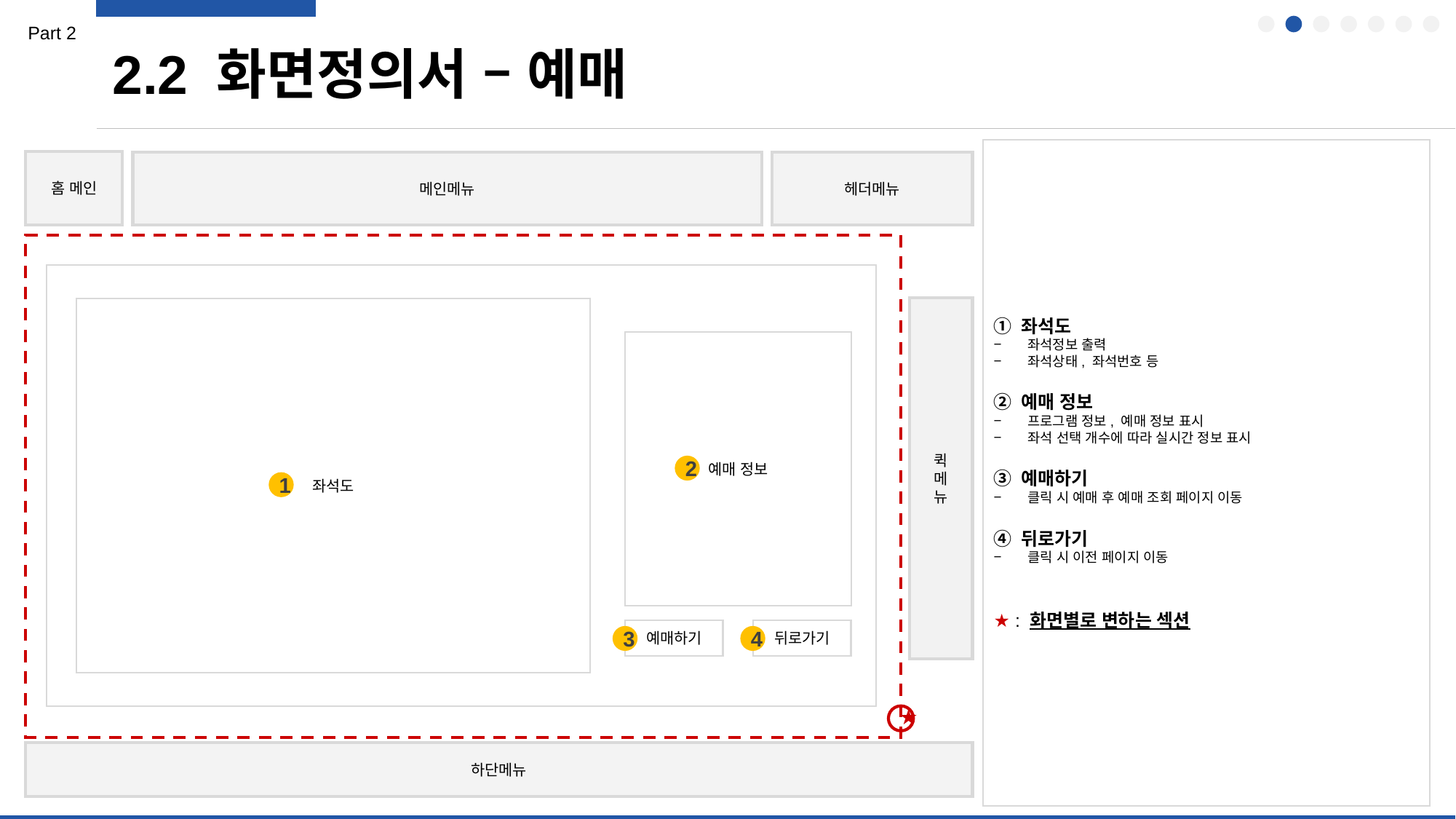

Part 2

2.2 화면정의서 – 예매
① 좌석도
좌석정보 출력
좌석상태, 좌석번호 등

② 예매 정보
프로그램 정보, 예매 정보 표시
좌석 선택 개수에 따라 실시간 정보 표시

③ 예매하기
클릭 시 예매 후 예매 조회 페이지 이동

④ 뒤로가기
클릭 시 이전 페이지 이동

★ : 화면별로 변하는 섹션
홈 메인
메인메뉴
헤더메뉴

퀵
메
뉴
좌석도
예매 정보
2
1
예매하기
뒤로가기
3
4
★

하단메뉴